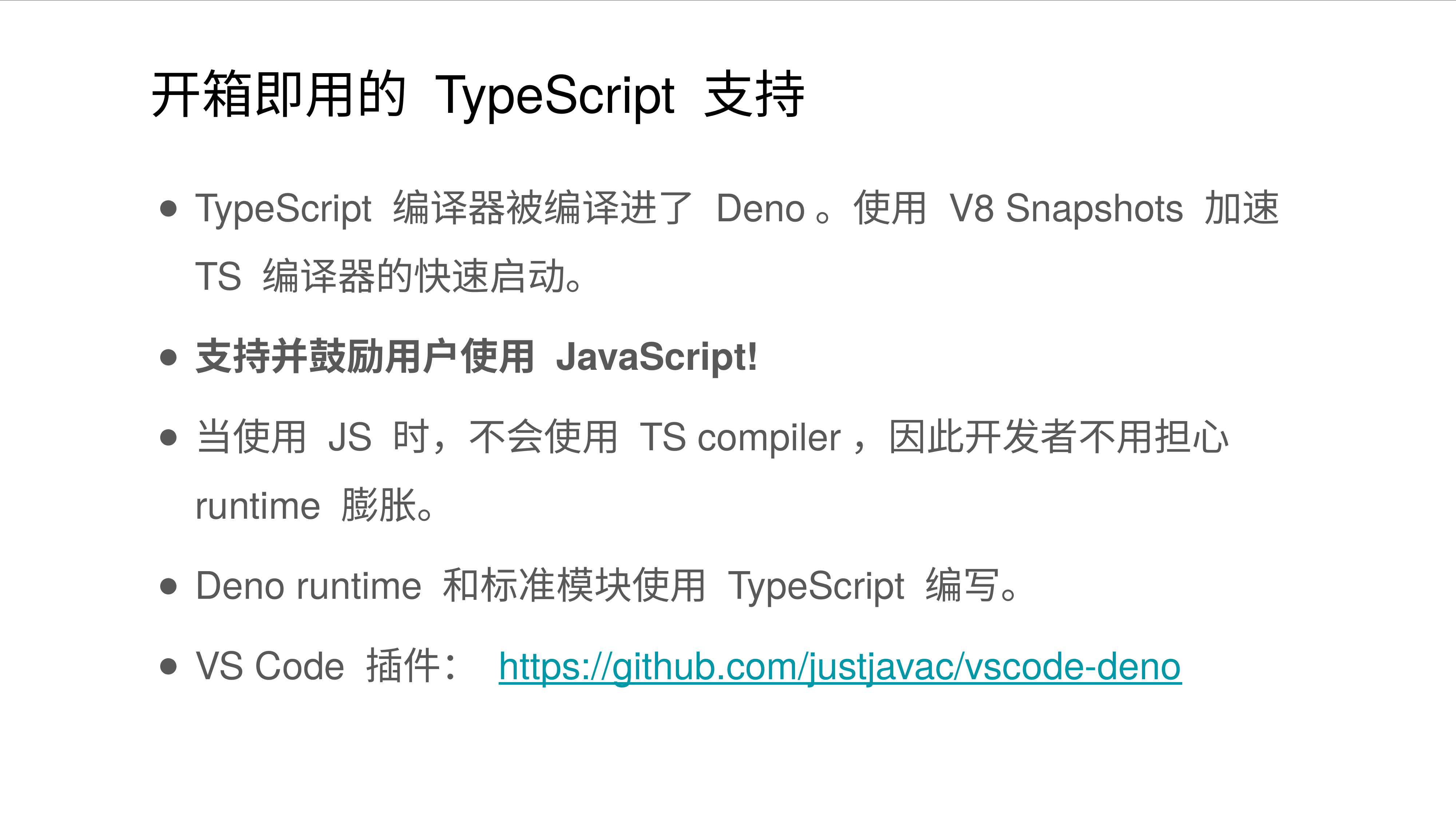

# 开箱即用的 TypeScript 支持
TypeScript 编译器被编译进了 Deno。使用 V8 Snapshots 加速 TS 编译器的快速启动。
支持并鼓励用户使用 JavaScript!
当使用 JS 时，不会使用 TS compiler，因此开发者不用担心 runtime 膨胀。
Deno runtime 和标准模块使用 TypeScript 编写。
VS Code 插件： https://github.com/justjavac/vscode-deno